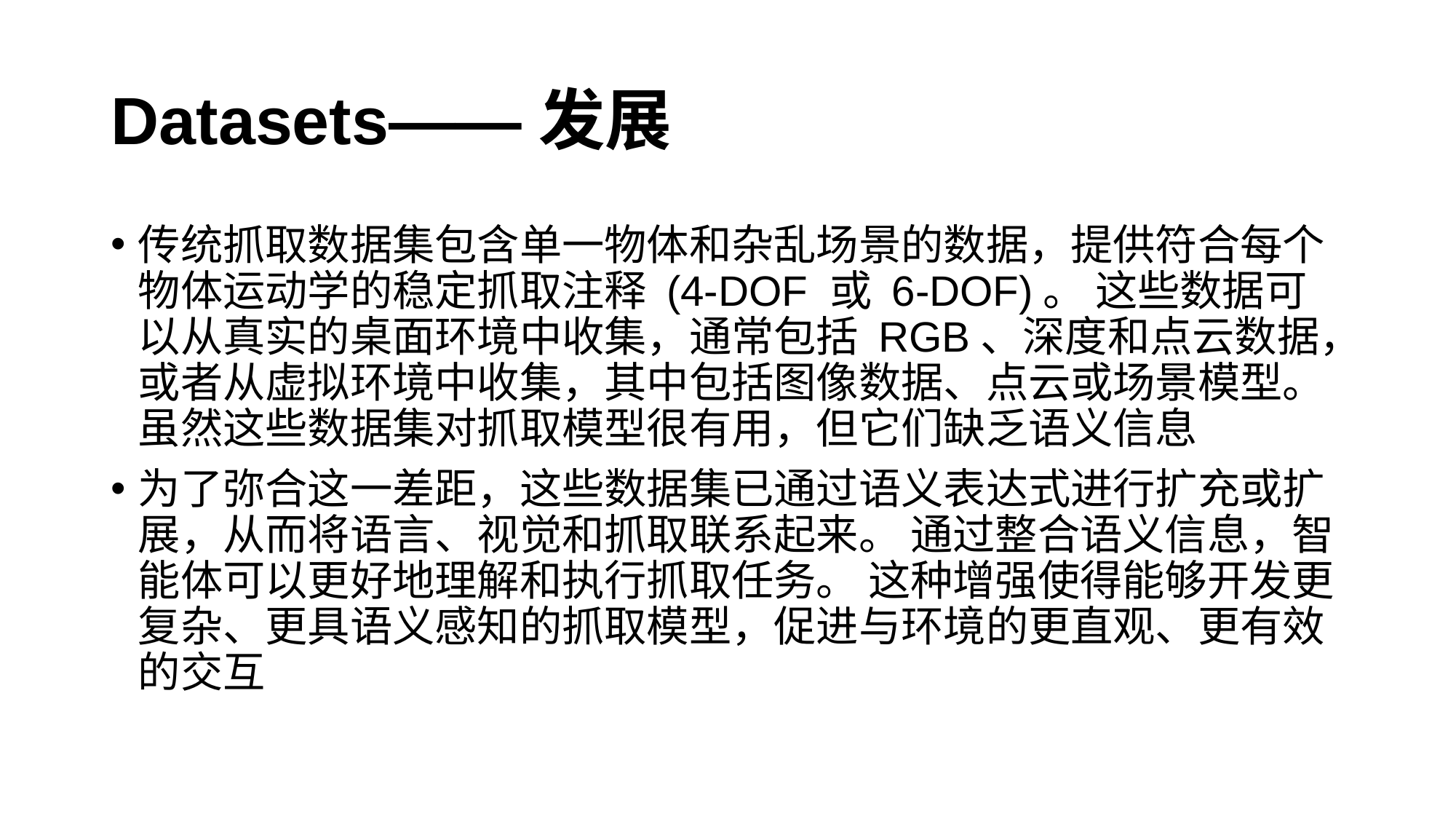

# Datasets——发展
传统抓取数据集包含单一物体和杂乱场景的数据，提供符合每个物体运动学的稳定抓取注释 (4-DOF 或 6-DOF)。 这些数据可以从真实的桌面环境中收集，通常包括 RGB、深度和点云数据，或者从虚拟环境中收集，其中包括图像数据、点云或场景模型。 虽然这些数据集对抓取模型很有用，但它们缺乏语义信息
为了弥合这一差距，这些数据集已通过语义表达式进行扩充或扩展，从而将语言、视觉和抓取联系起来。 通过整合语义信息，智能体可以更好地理解和执行抓取任务。 这种增强使得能够开发更复杂、更具语义感知的抓取模型，促进与环境的更直观、更有效的交互